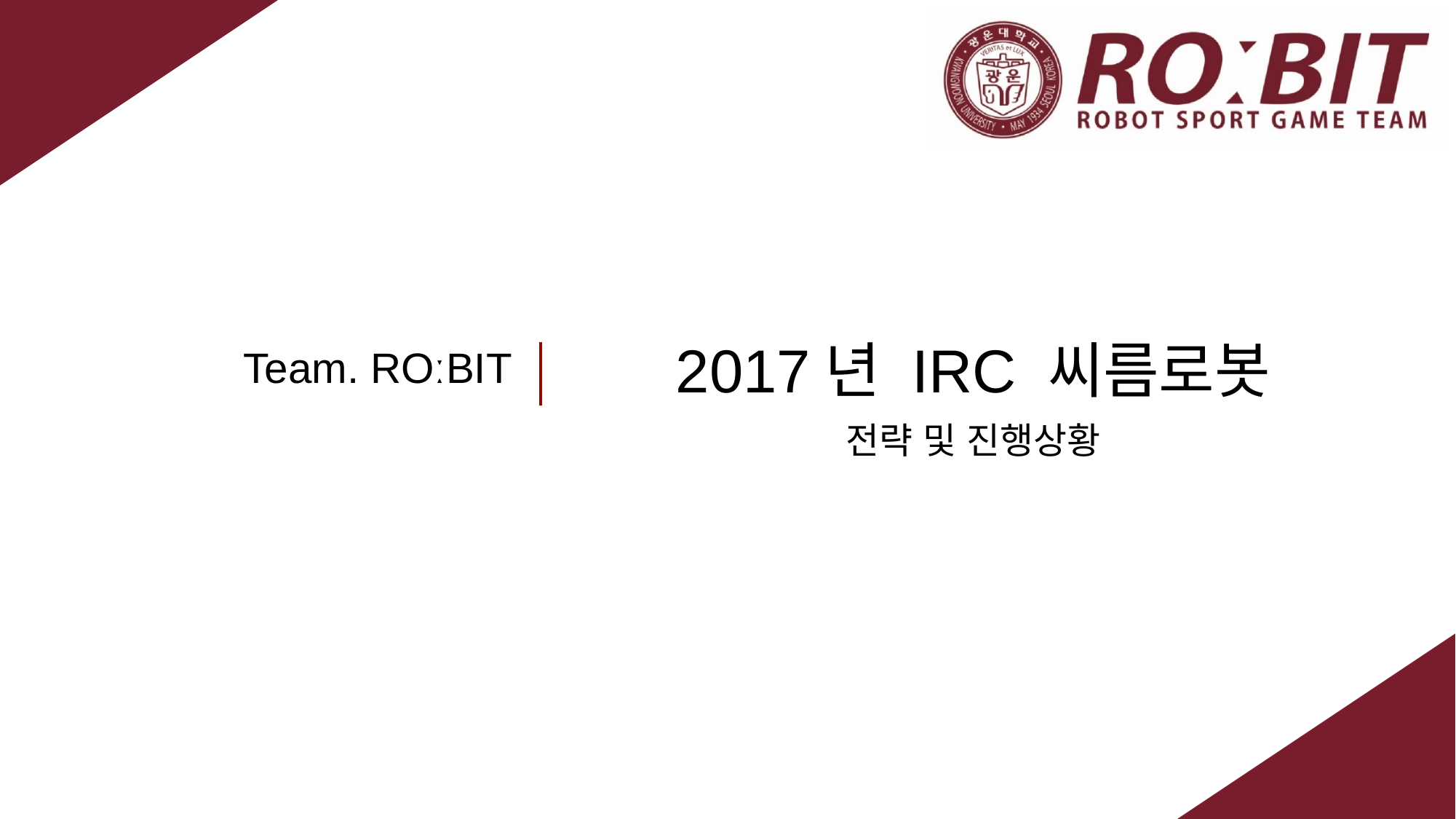

# 2017년 IRC 씨름로봇
Team. ROːBIT
전략 및 진행상황